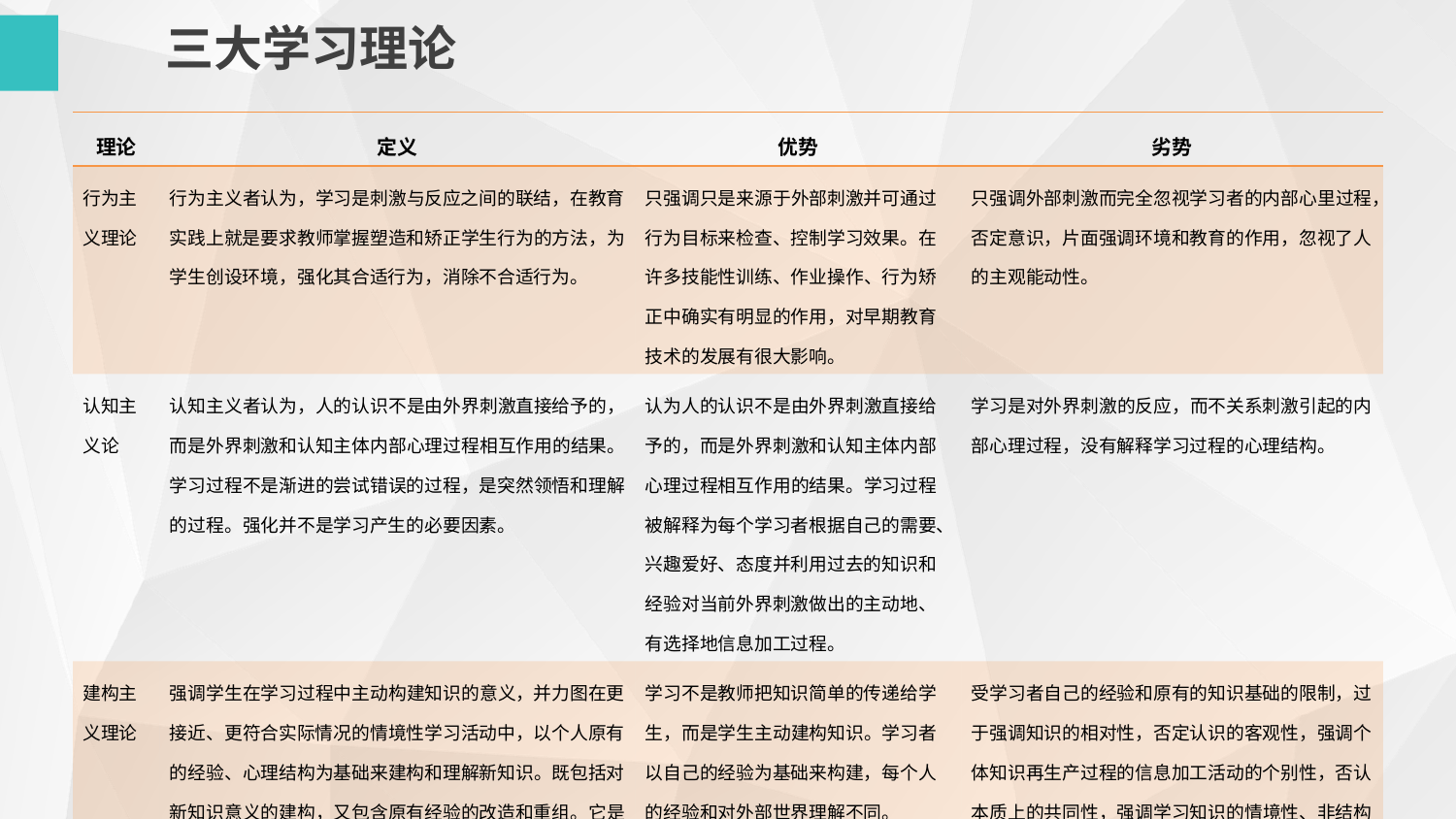

三大学习理论
| 理论 | 定义 | 优势 | 劣势 |
| --- | --- | --- | --- |
| 行为主义理论 | 行为主义者认为，学习是刺激与反应之间的联结，在教育实践上就是要求教师掌握塑造和矫正学生行为的方法，为学生创设环境，强化其合适行为，消除不合适行为。 | 只强调只是来源于外部刺激并可通过行为目标来检查、控制学习效果。在许多技能性训练、作业操作、行为矫正中确实有明显的作用，对早期教育技术的发展有很大影响。 | 只强调外部刺激而完全忽视学习者的内部心里过程，否定意识，片面强调环境和教育的作用，忽视了人的主观能动性。 |
| 认知主义论 | 认知主义者认为，人的认识不是由外界刺激直接给予的，而是外界刺激和认知主体内部心理过程相互作用的结果。学习过程不是渐进的尝试错误的过程，是突然领悟和理解的过程。强化并不是学习产生的必要因素。 | 认为人的认识不是由外界刺激直接给予的，而是外界刺激和认知主体内部心理过程相互作用的结果。学习过程被解释为每个学习者根据自己的需要、兴趣爱好、态度并利用过去的知识和经验对当前外界刺激做出的主动地、有选择地信息加工过程。 | 学习是对外界刺激的反应，而不关系刺激引起的内部心理过程，没有解释学习过程的心理结构。 |
| 建构主义理论 | 强调学生在学习过程中主动构建知识的意义，并力图在更接近、更符合实际情况的情境性学习活动中，以个人原有的经验、心理结构为基础来建构和理解新知识。既包括对新知识意义的建构，又包含原有经验的改造和重组。它是以学生为中中心教学模式的理论基础。 | 学习不是教师把知识简单的传递给学生，而是学生主动建构知识。学习者以自己的经验为基础来构建，每个人的经验和对外部世界理解不同。 | 受学习者自己的经验和原有的知识基础的限制，过于强调知识的相对性，否定认识的客观性，强调个体知识再生产过程的信息加工活动的个别性，否认本质上的共同性，强调学习知识的情境性、非结构性，否认知识的逻辑性与系统性。 |